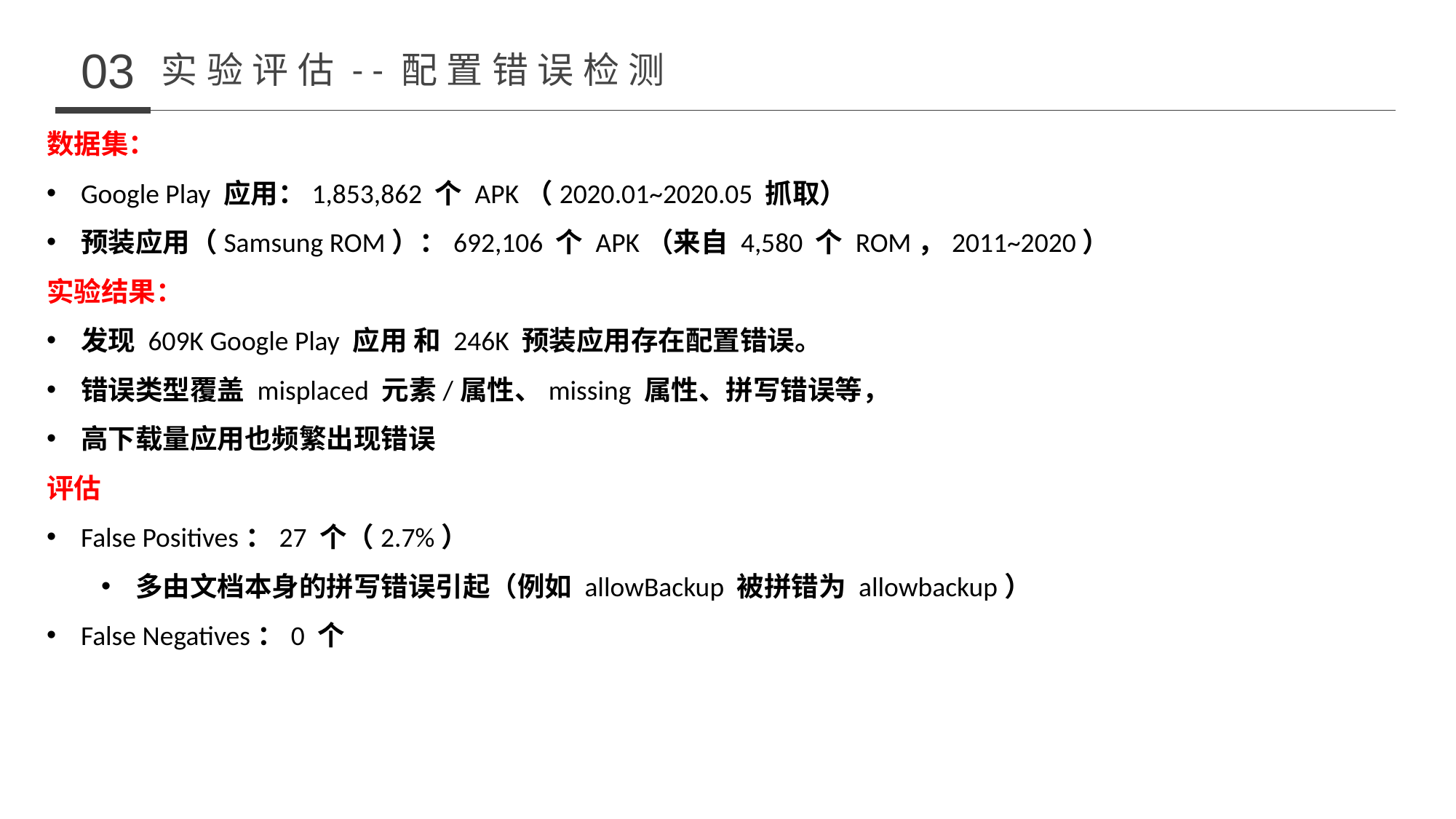

03
实验评估--配置错误检测
数据集：
Google Play 应用：1,853,862 个 APK（2020.01~2020.05 抓取）
预装应用（Samsung ROM）：692,106 个 APK（来自 4,580 个 ROM，2011~2020）
实验结果：
发现 609K Google Play 应用 和 246K 预装应用存在配置错误。
错误类型覆盖 misplaced 元素/属性、missing 属性、拼写错误等，
高下载量应用也频繁出现错误
评估
False Positives：27 个（2.7%）
多由文档本身的拼写错误引起（例如 allowBackup 被拼错为 allowbackup）
False Negatives：0 个